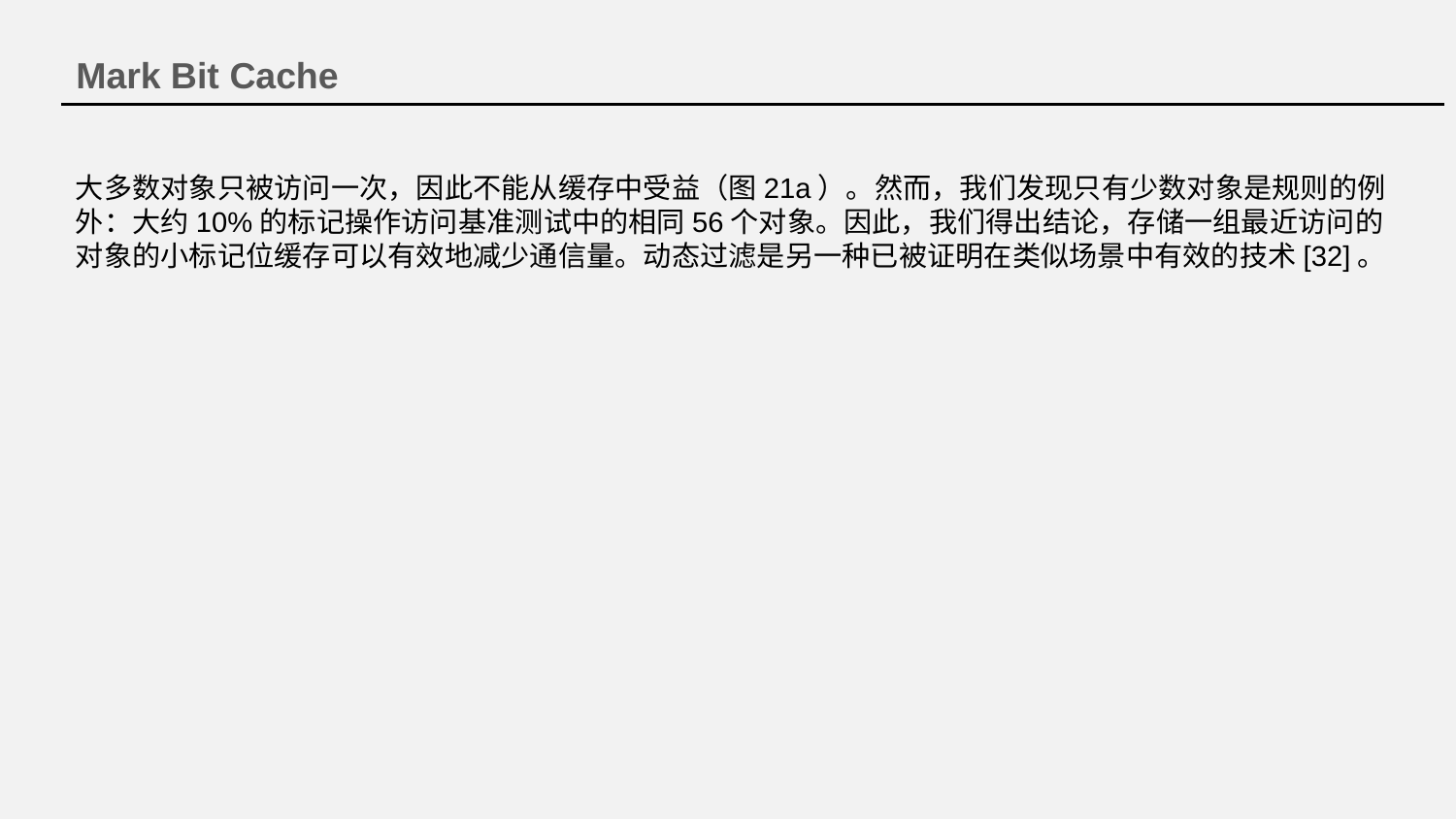

Mark Bit Cache
大多数对象只被访问一次，因此不能从缓存中受益（图21a）。然而，我们发现只有少数对象是规则的例外：大约10%的标记操作访问基准测试中的相同56个对象。因此，我们得出结论，存储一组最近访问的对象的小标记位缓存可以有效地减少通信量。动态过滤是另一种已被证明在类似场景中有效的技术[32]。